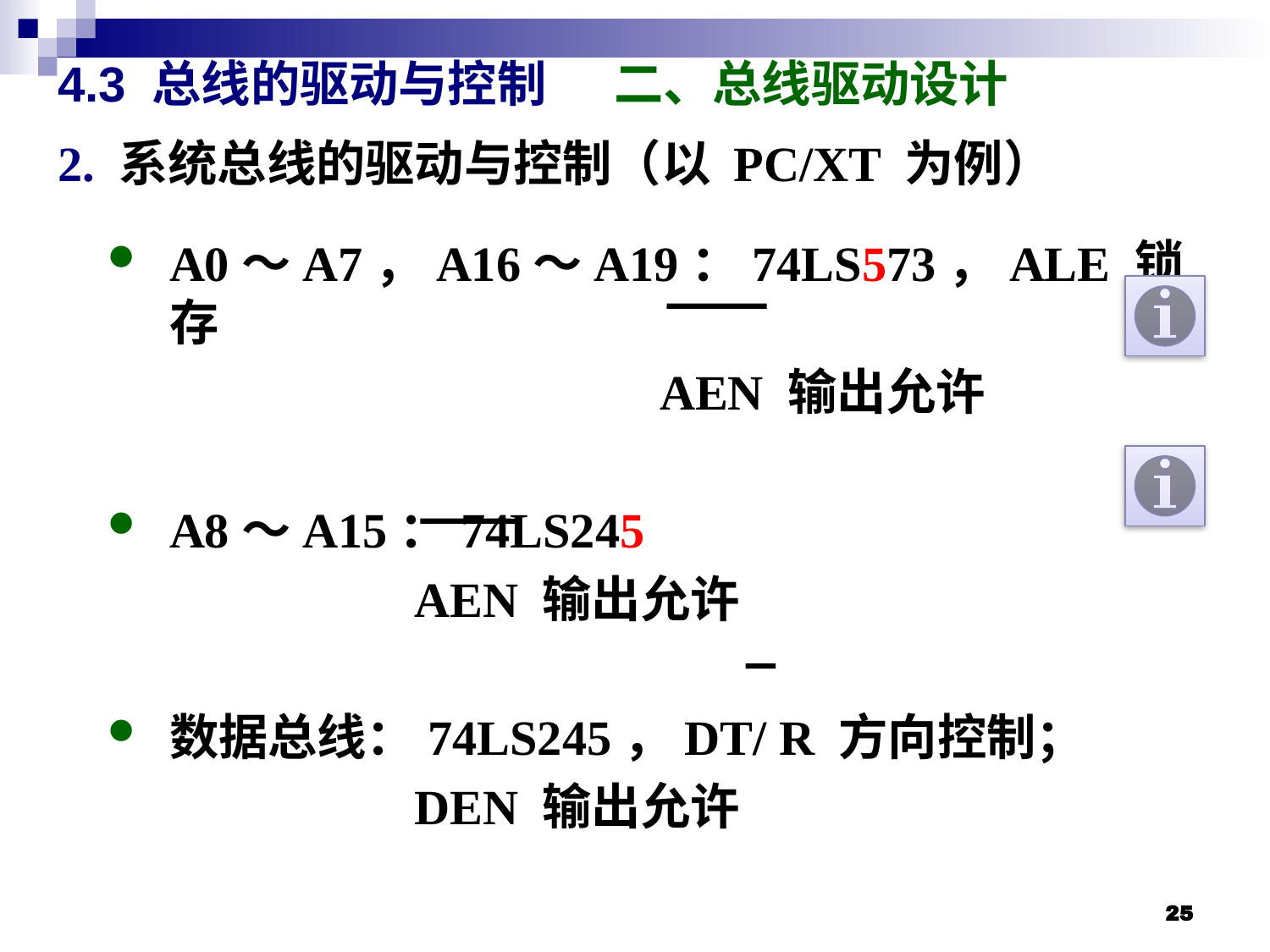

# 4.3 总线的驱动与控制      二、总线驱动设计
2. 系统总线的驱动与控制（以 PC/XT 为例）
A0～A7，A16～A19：74LS573，ALE 锁存
                                             AEN 输出允许

A8～A15：74LS245
                         AEN 输出允许

数据总线：74LS245，DT/ R 方向控制；
                         DEN 输出允许

25